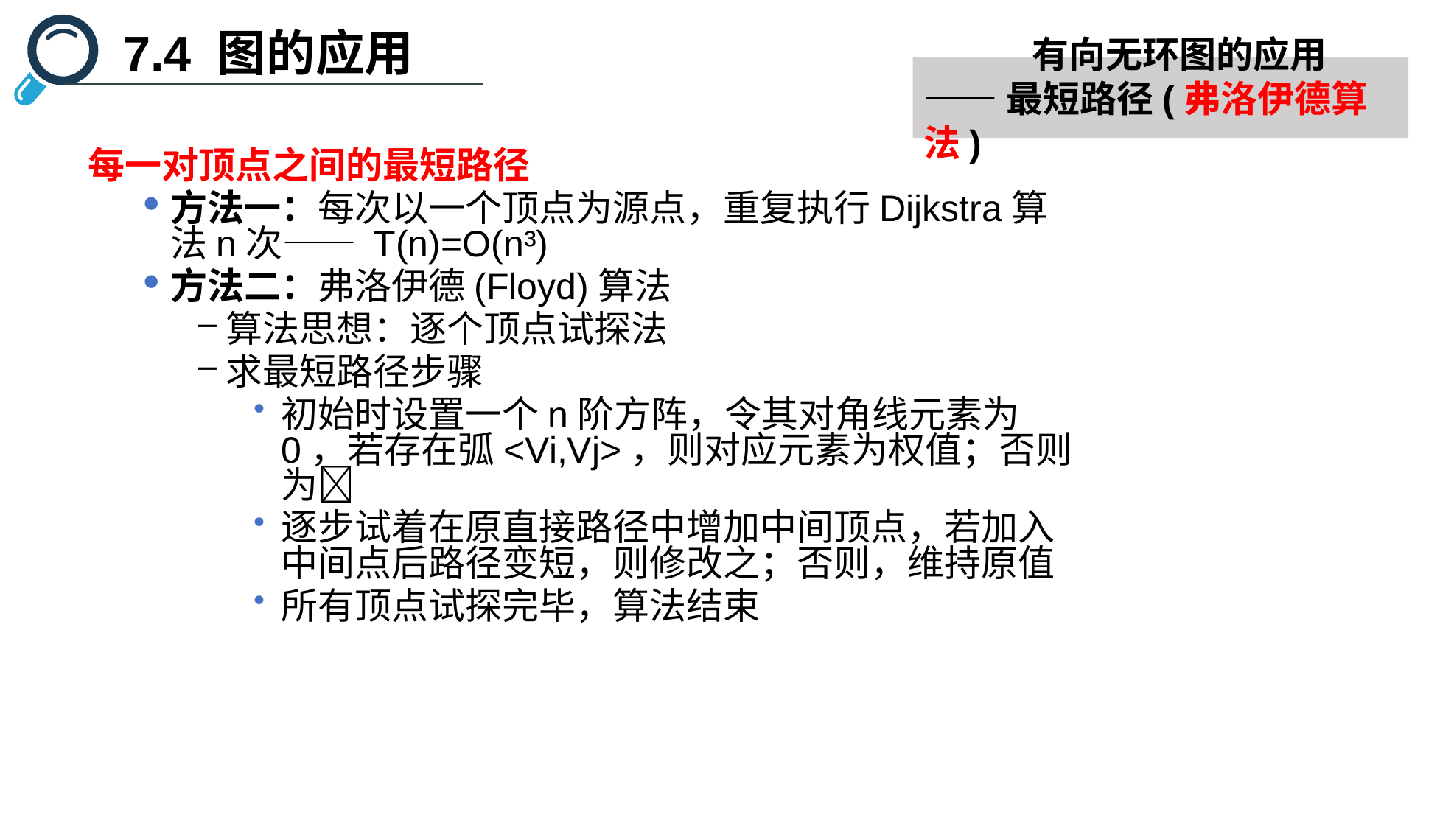

7.4 图的应用
            有向无环图的应用
——最短路径(弗洛伊德算法)
每一对顶点之间的最短路径
方法一：每次以一个顶点为源点，重复执行Dijkstra算法n次—— T(n)=O(n³)
方法二：弗洛伊德(Floyd)算法
算法思想：逐个顶点试探法
求最短路径步骤
初始时设置一个n阶方阵，令其对角线元素为0，若存在弧<Vi,Vj>，则对应元素为权值；否则为∝
逐步试着在原直接路径中增加中间顶点，若加入中间点后路径变短，则修改之；否则，维持原值
所有顶点试探完毕，算法结束